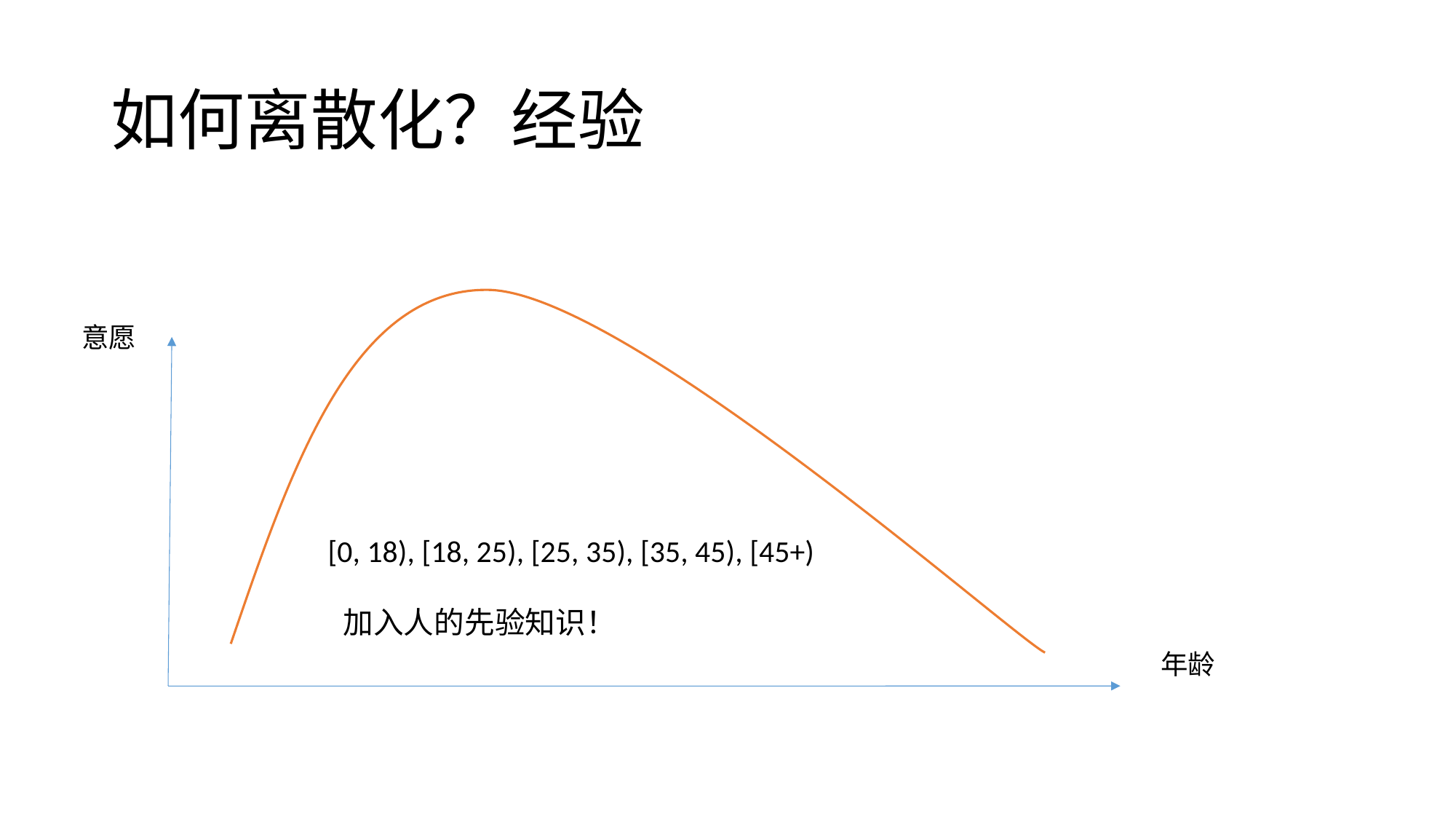

# 如何离散化？经验

意愿
[0, 18), [18, 25), [25, 35), [35, 45), [45+)
加入人的先验知识！
年龄